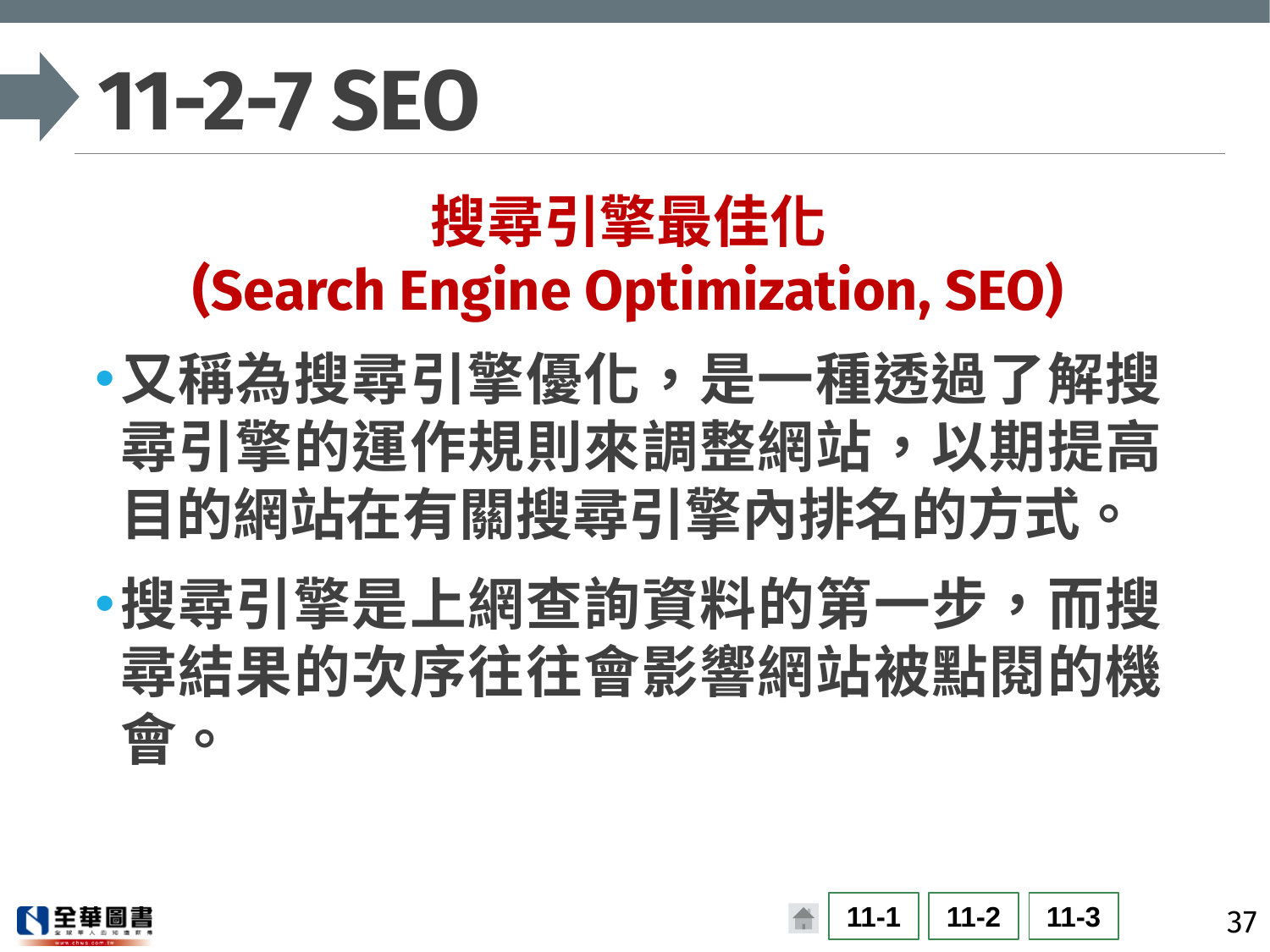

# 11-2-7 SEO
搜尋引擎最佳化
(Search Engine Optimization, SEO)
又稱為搜尋引擎優化，是一種透過了解搜尋引擎的運作規則來調整網站，以期提高目的網站在有關搜尋引擎內排名的方式。
搜尋引擎是上網查詢資料的第一步，而搜尋結果的次序往往會影響網站被點閱的機會。
37